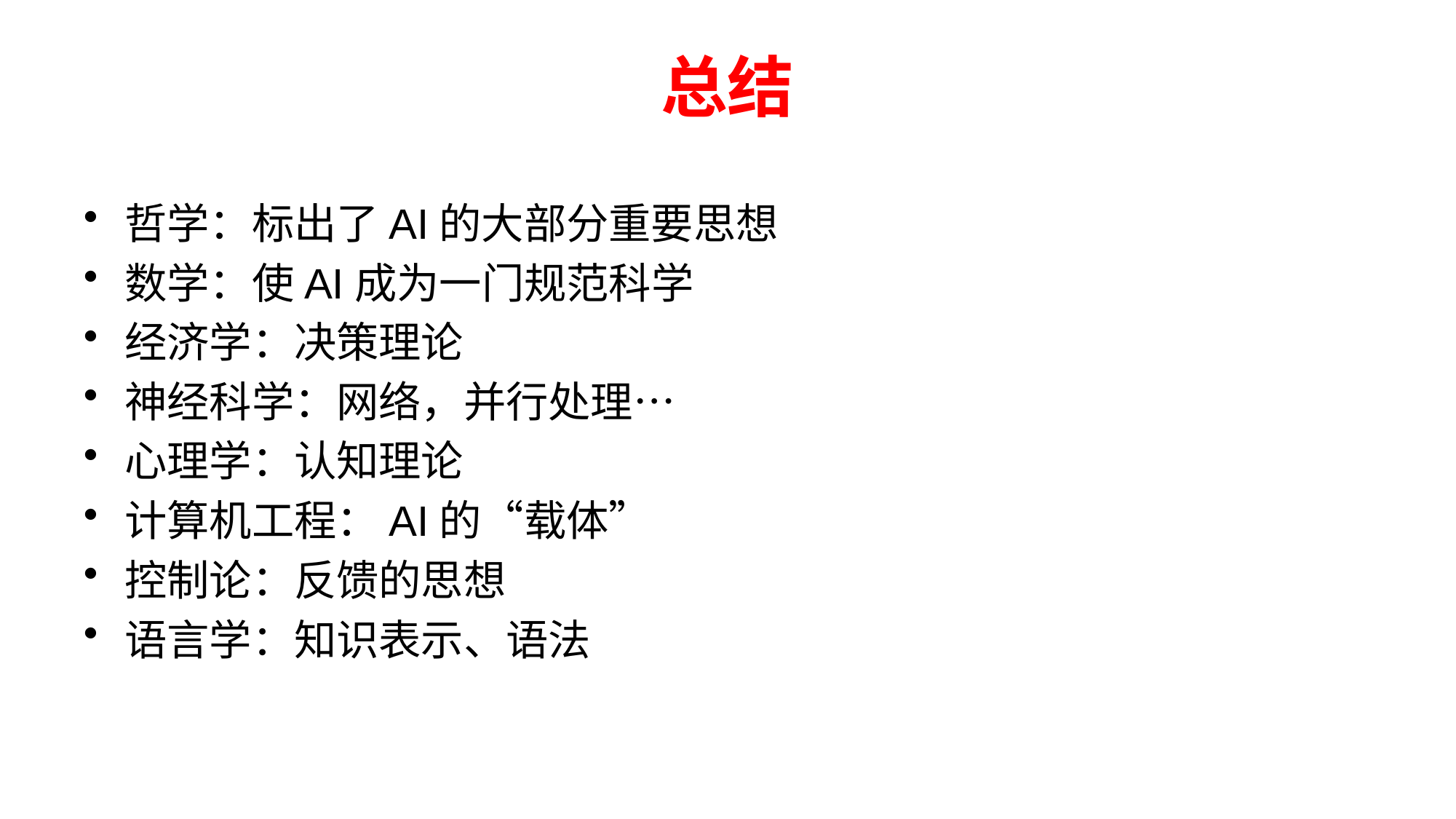

# 总结
哲学：标出了AI的大部分重要思想
数学：使AI成为一门规范科学
经济学：决策理论
神经科学：网络，并行处理…
心理学：认知理论
计算机工程：AI的“载体”
控制论：反馈的思想
语言学：知识表示、语法